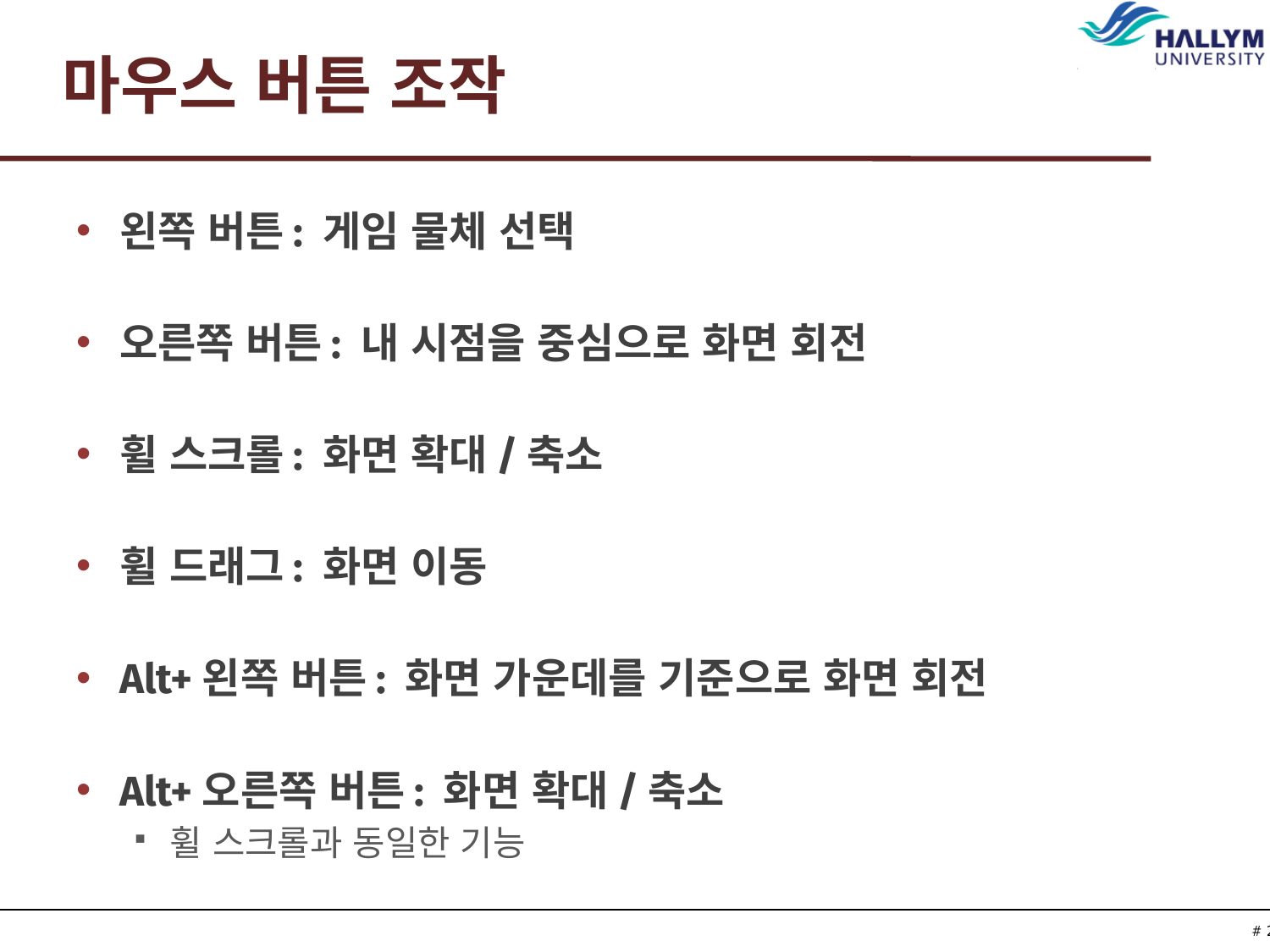

# 마우스 버튼 조작
왼쪽 버튼: 게임 물체 선택

오른쪽 버튼: 내 시점을 중심으로 화면 회전

휠 스크롤: 화면 확대/축소

휠 드래그: 화면 이동

Alt+왼쪽 버튼: 화면 가운데를 기준으로 화면 회전

Alt+오른쪽 버튼: 화면 확대/축소
휠 스크롤과 동일한 기능